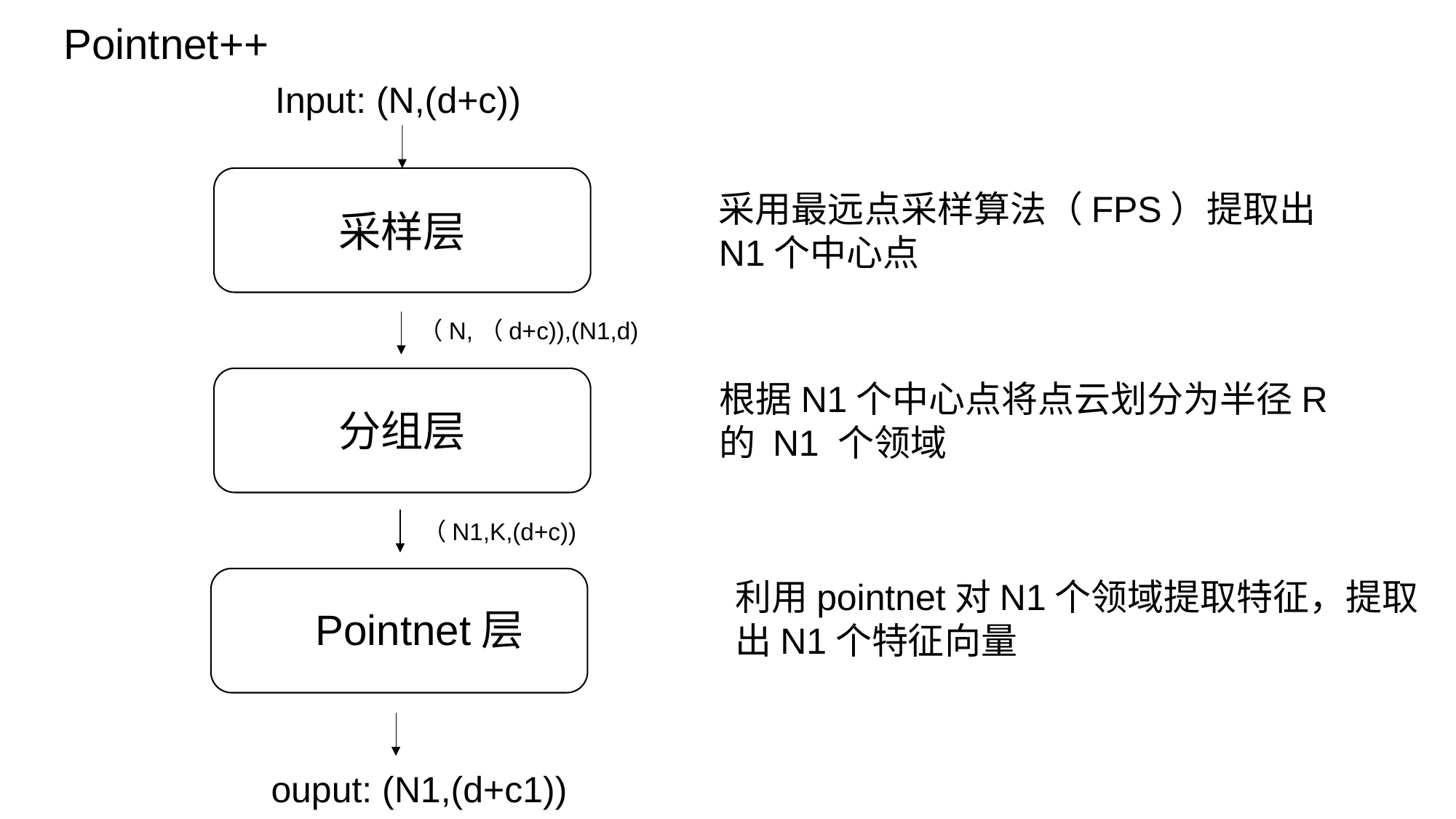

Pointnet++
Input: (N,(d+c))

采用最远点采样算法（FPS）提取出
N1个中心点
采样层
（N,（d+c)),(N1,d)

根据N1个中心点将点云划分为半径R
的 N1 个领域
分组层
（N1,K,(d+c))

利用pointnet对N1个领域提取特征，提取
出N1个特征向量
Pointnet层
ouput: (N1,(d+c1))